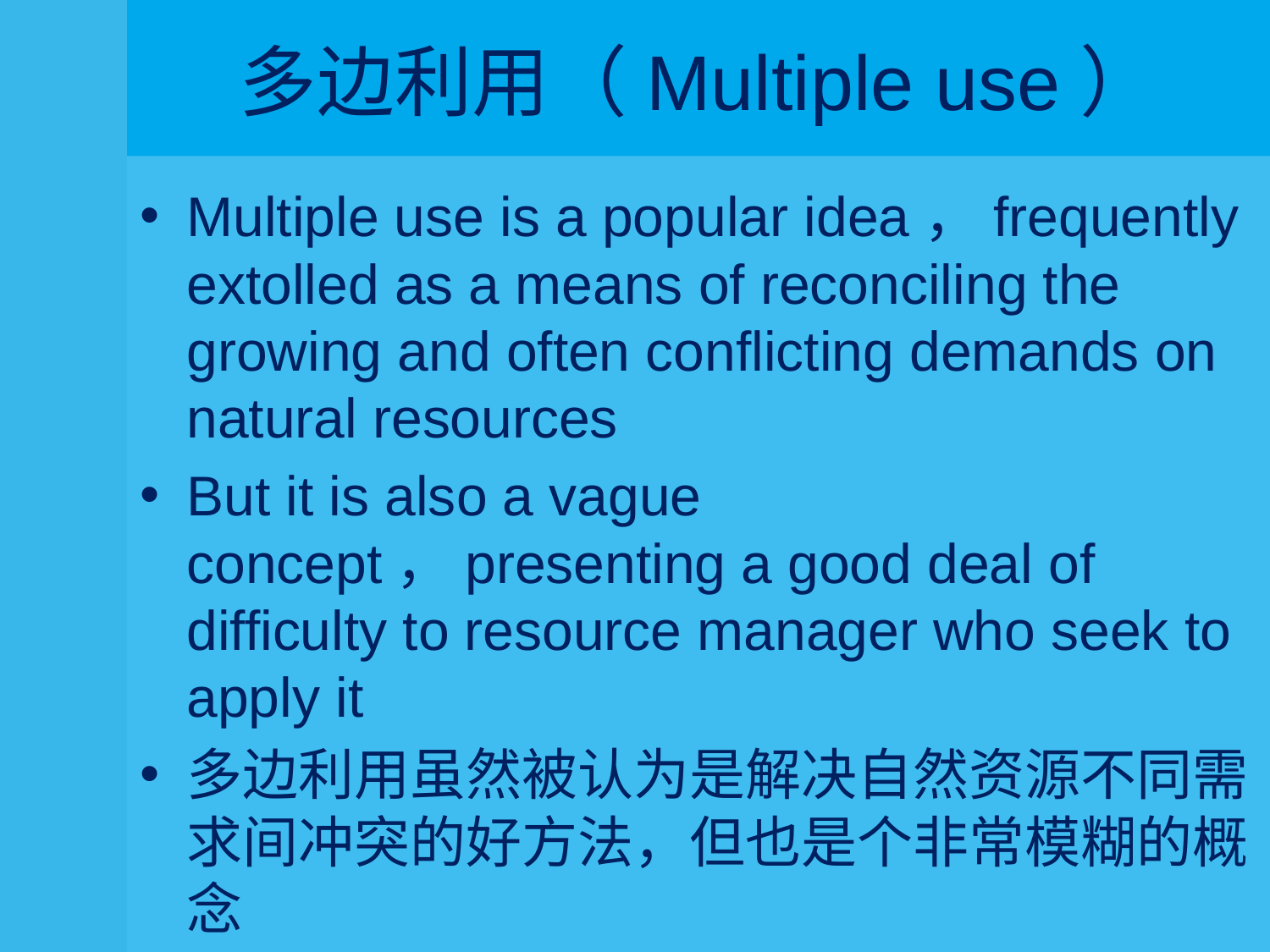

# 多边利用（Multiple use）
Multiple use is a popular idea，frequently extolled as a means of reconciling the growing and often conflicting demands on natural resources
But it is also a vague concept，presenting a good deal of difficulty to resource manager who seek to apply it
多边利用虽然被认为是解决自然资源不同需求间冲突的好方法，但也是个非常模糊的概念